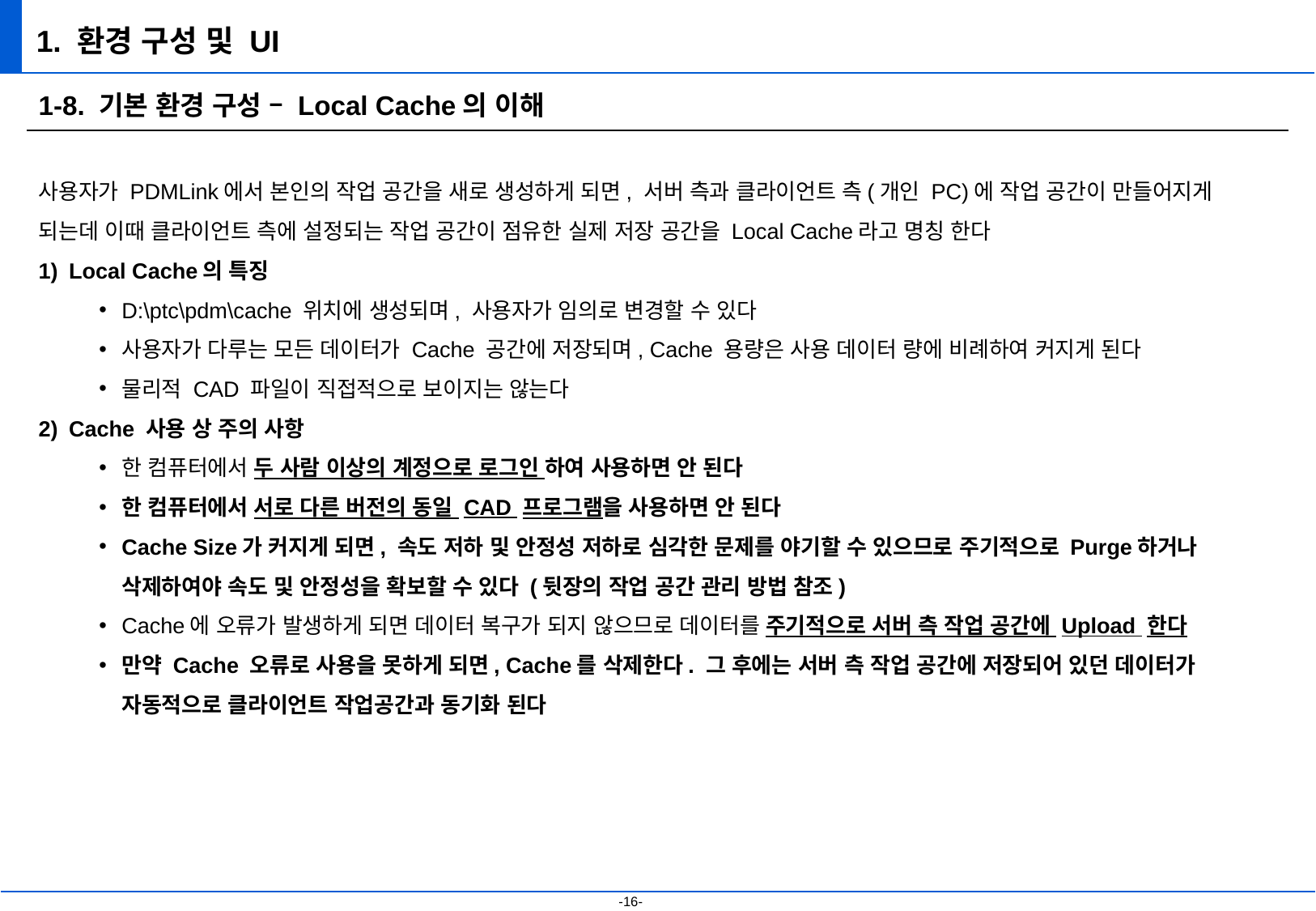

# 1. 환경 구성 및 UI
1-8. 기본 환경 구성 – Local Cache의 이해
사용자가 PDMLink에서 본인의 작업 공간을 새로 생성하게 되면, 서버 측과 클라이언트 측(개인 PC)에 작업 공간이 만들어지게 되는데 이때 클라이언트 측에 설정되는 작업 공간이 점유한 실제 저장 공간을 Local Cache라고 명칭 한다
Local Cache의 특징
D:\ptc\pdm\cache 위치에 생성되며, 사용자가 임의로 변경할 수 있다
사용자가 다루는 모든 데이터가 Cache 공간에 저장되며, Cache 용량은 사용 데이터 량에 비례하여 커지게 된다
물리적 CAD 파일이 직접적으로 보이지는 않는다
Cache 사용 상 주의 사항
한 컴퓨터에서 두 사람 이상의 계정으로 로그인 하여 사용하면 안 된다
한 컴퓨터에서 서로 다른 버전의 동일 CAD 프로그램을 사용하면 안 된다
Cache Size가 커지게 되면, 속도 저하 및 안정성 저하로 심각한 문제를 야기할 수 있으므로 주기적으로 Purge하거나 삭제하여야 속도 및 안정성을 확보할 수 있다 (뒷장의 작업 공간 관리 방법 참조)
Cache에 오류가 발생하게 되면 데이터 복구가 되지 않으므로 데이터를 주기적으로 서버 측 작업 공간에 Upload 한다
만약 Cache 오류로 사용을 못하게 되면, Cache를 삭제한다. 그 후에는 서버 측 작업 공간에 저장되어 있던 데이터가 자동적으로 클라이언트 작업공간과 동기화 된다